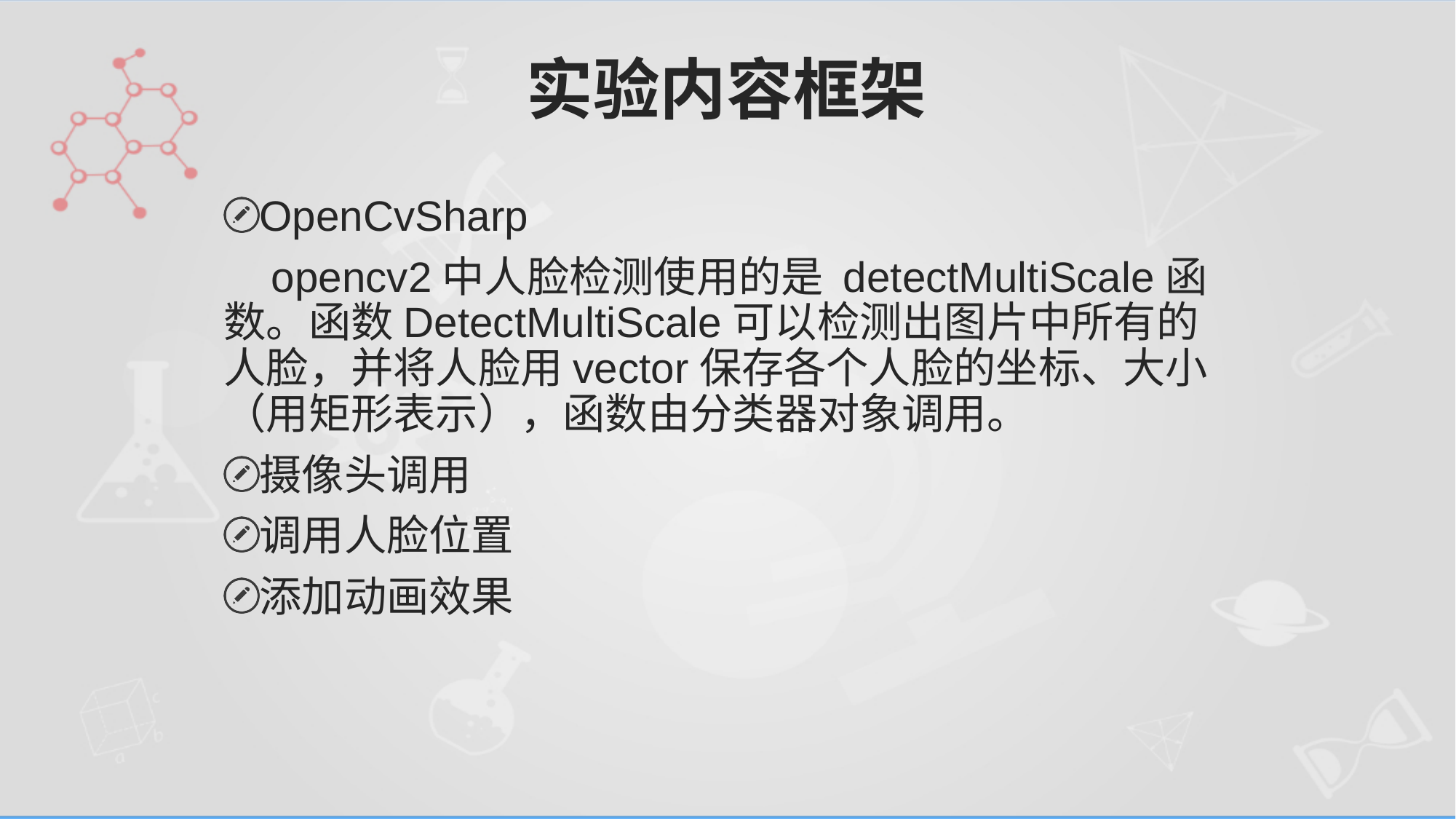

# 实验内容框架
OpenCvSharp
    opencv2中人脸检测使用的是 detectMultiScale函数。函数DetectMultiScale可以检测出图片中所有的人脸，并将人脸用vector保存各个人脸的坐标、大小（用矩形表示），函数由分类器对象调用。
摄像头调用
调用人脸位置
添加动画效果